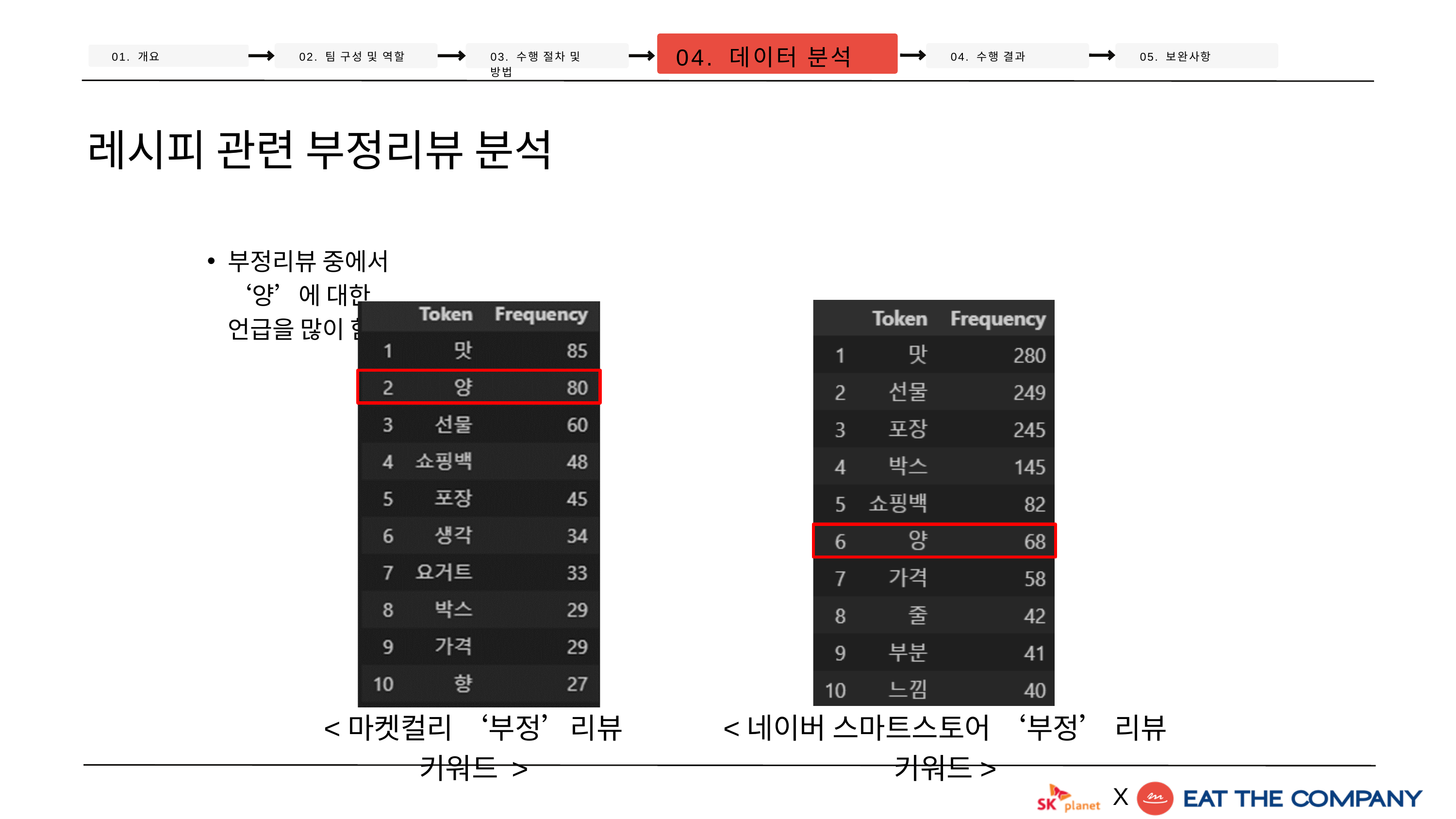

04. 데이터 분석

01. 개요

02. 팀 구성 및 역할

03. 수행 절차 및 방법

04. 수행 결과

05. 보완사항

레시피 관련 부정리뷰 분석

부정리뷰 중에서 ‘양’에 대한 언급을 많이 함.

<마켓컬리 ‘부정’리뷰 키워드 >
<네이버 스마트스토어 ‘부정’ 리뷰 키워드>

X